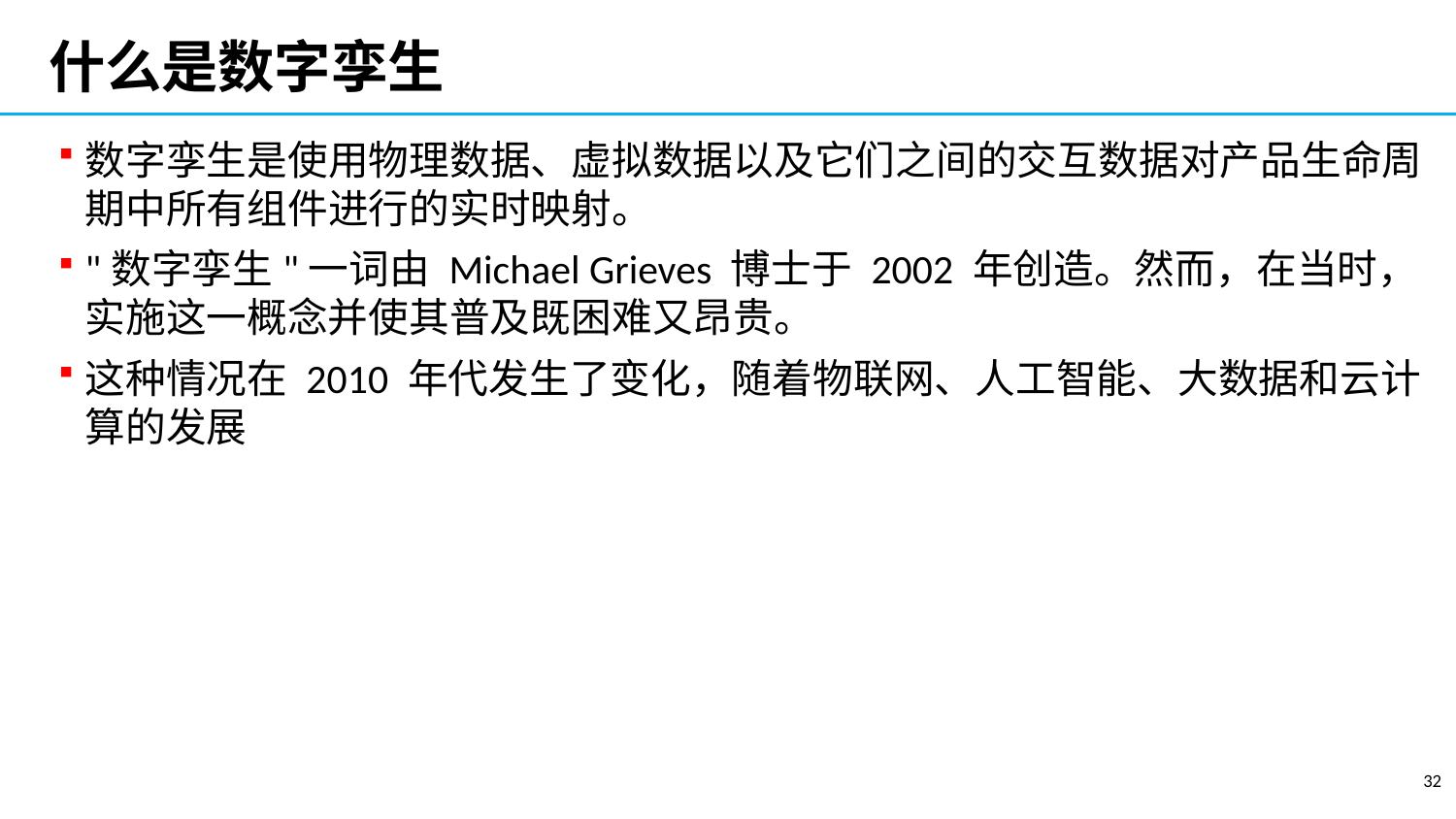

# 什么是数字孪生

数字孪生是使用物理数据、虚拟数据以及它们之间的交互数据对产品生命周期中所有组件进行的实时映射。
"数字孪生"一词由 Michael Grieves 博士于 2002 年创造。然而，在当时，实施这一概念并使其普及既困难又昂贵。
这种情况在 2010 年代发生了变化，随着物联网、人工智能、大数据和云计算的发展
32